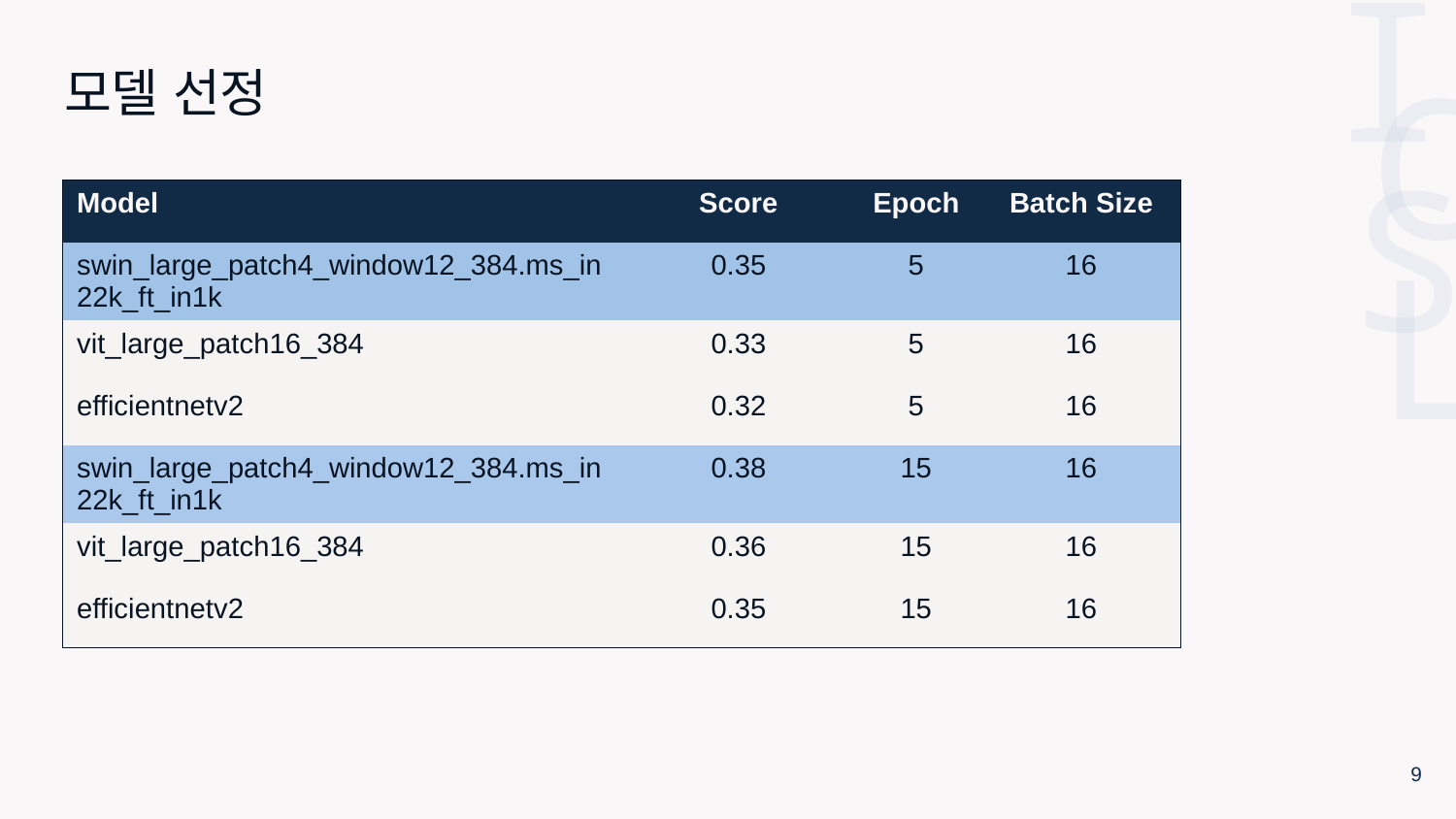

# 모델 선정

| Model | Score | Epoch | Batch Size |
| --- | --- | --- | --- |
| swin\_large\_patch4\_window12\_384.ms\_in22k\_ft\_in1k | 0.35 | 5 | 16 |
| vit\_large\_patch16\_384 | 0.33 | 5 | 16 |
| efficientnetv2 | 0.32 | 5 | 16 |
| swin\_large\_patch4\_window12\_384.ms\_in22k\_ft\_in1k | 0.38 | 15 | 16 |
| vit\_large\_patch16\_384 | 0.36 | 15 | 16 |
| efficientnetv2 | 0.35 | 15 | 16 |
9